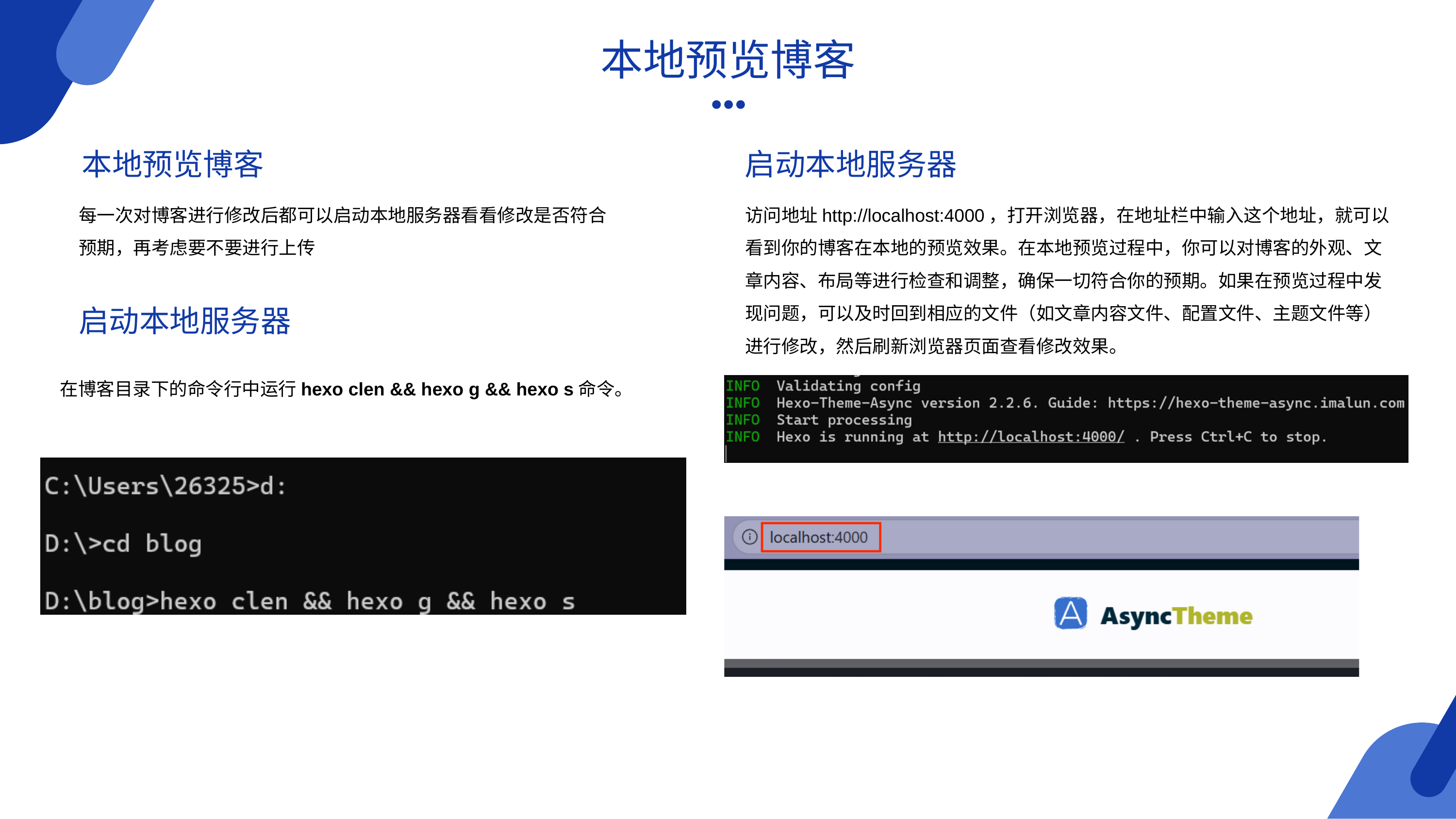

本地预览博客

本地预览博客
启动本地服务器
每一次对博客进行修改后都可以启动本地服务器看看修改是否符合预期，再考虑要不要进行上传
访问地址http://localhost:4000，打开浏览器，在地址栏中输入这个地址，就可以看到你的博客在本地的预览效果。在本地预览过程中，你可以对博客的外观、文章内容、布局等进行检查和调整，确保一切符合你的预期。如果在预览过程中发现问题，可以及时回到相应的文件（如文章内容文件、配置文件、主题文件等）进行修改，然后刷新浏览器页面查看修改效果。
启动本地服务器
在博客目录下的命令行中运行hexo clen && hexo g && hexo s命令。